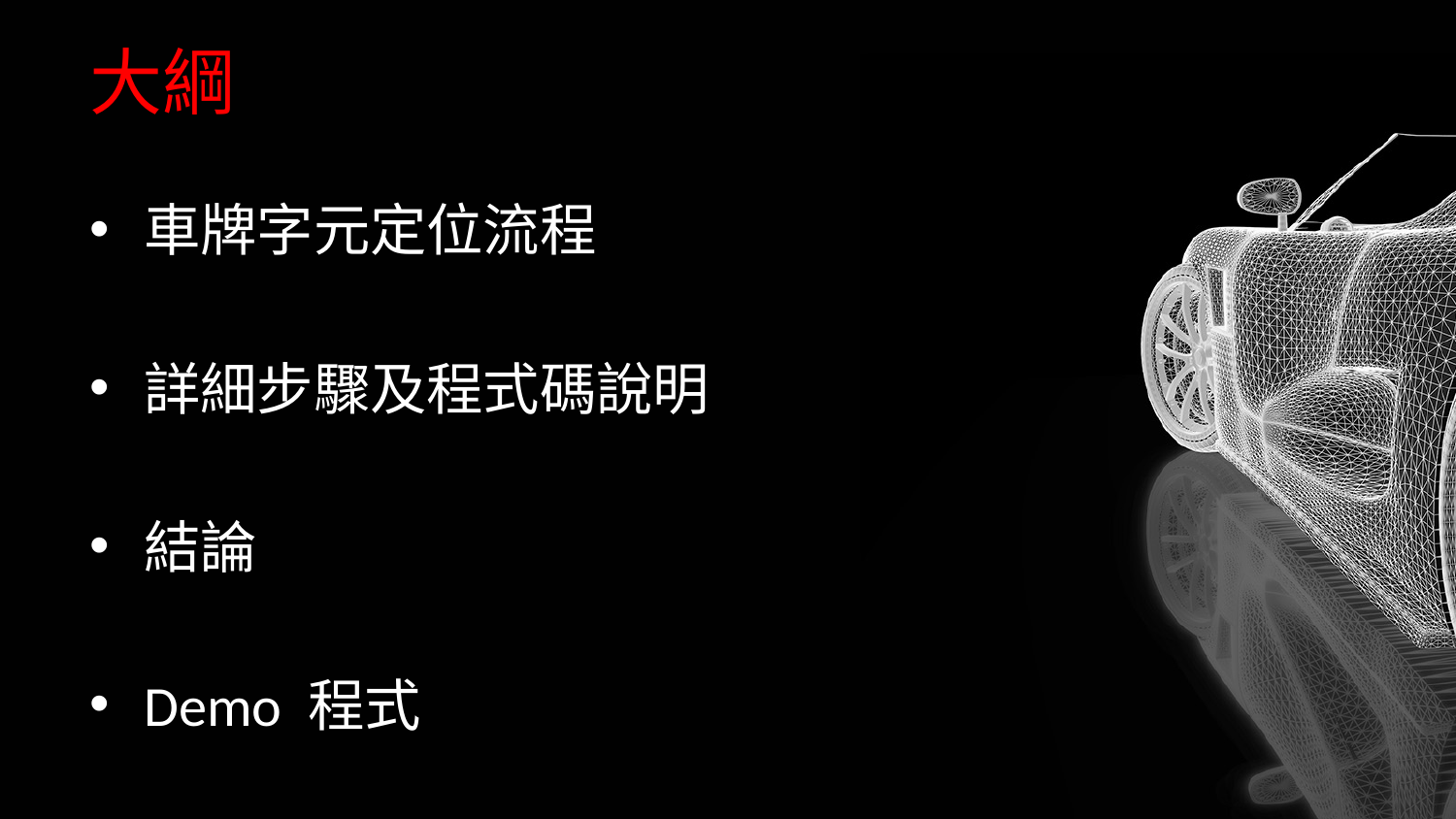

# 大綱
車牌字元定位流程

詳細步驟及程式碼說明

結論

Demo 程式